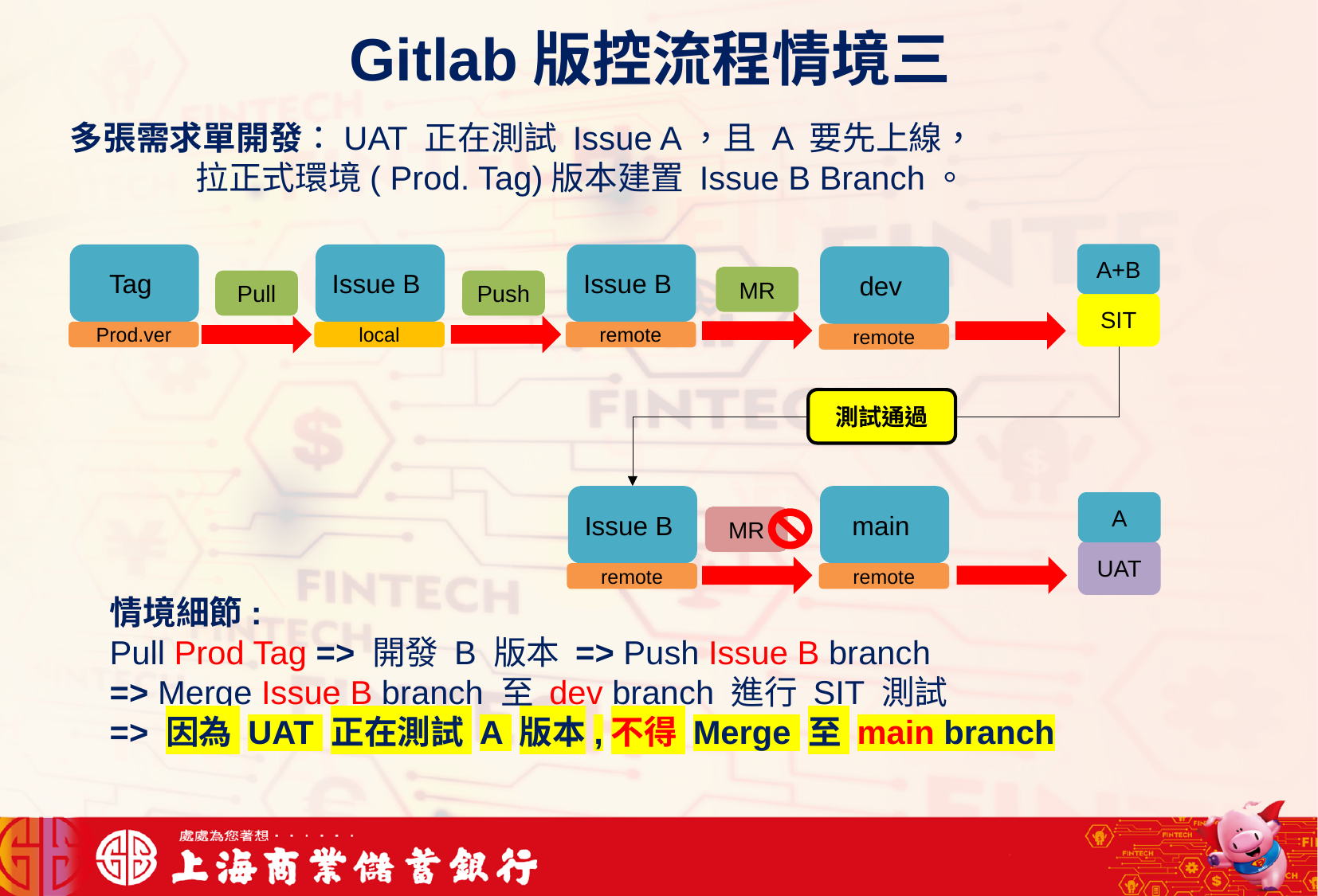

# Gitlab版控流程情境三
多張需求單開發：UAT 正在測試 Issue A，且 A 要先上線，
                拉正式環境( Prod. Tag)版本建置 Issue B Branch。
A+B
Tag
Issue B
Issue B
dev
MR
Pull
Push
SIT

Prod.ver
local
remote
remote
測試通過
Issue B
main
A
MR

UAT

remote
remote

情境細節:
Pull Prod Tag => 開發 B 版本 => Push Issue B branch
=> Merge Issue B branch 至 dev branch 進行 SIT 測試
=> 因為 UAT 正在測試 A 版本,不得 Merge 至 main branch